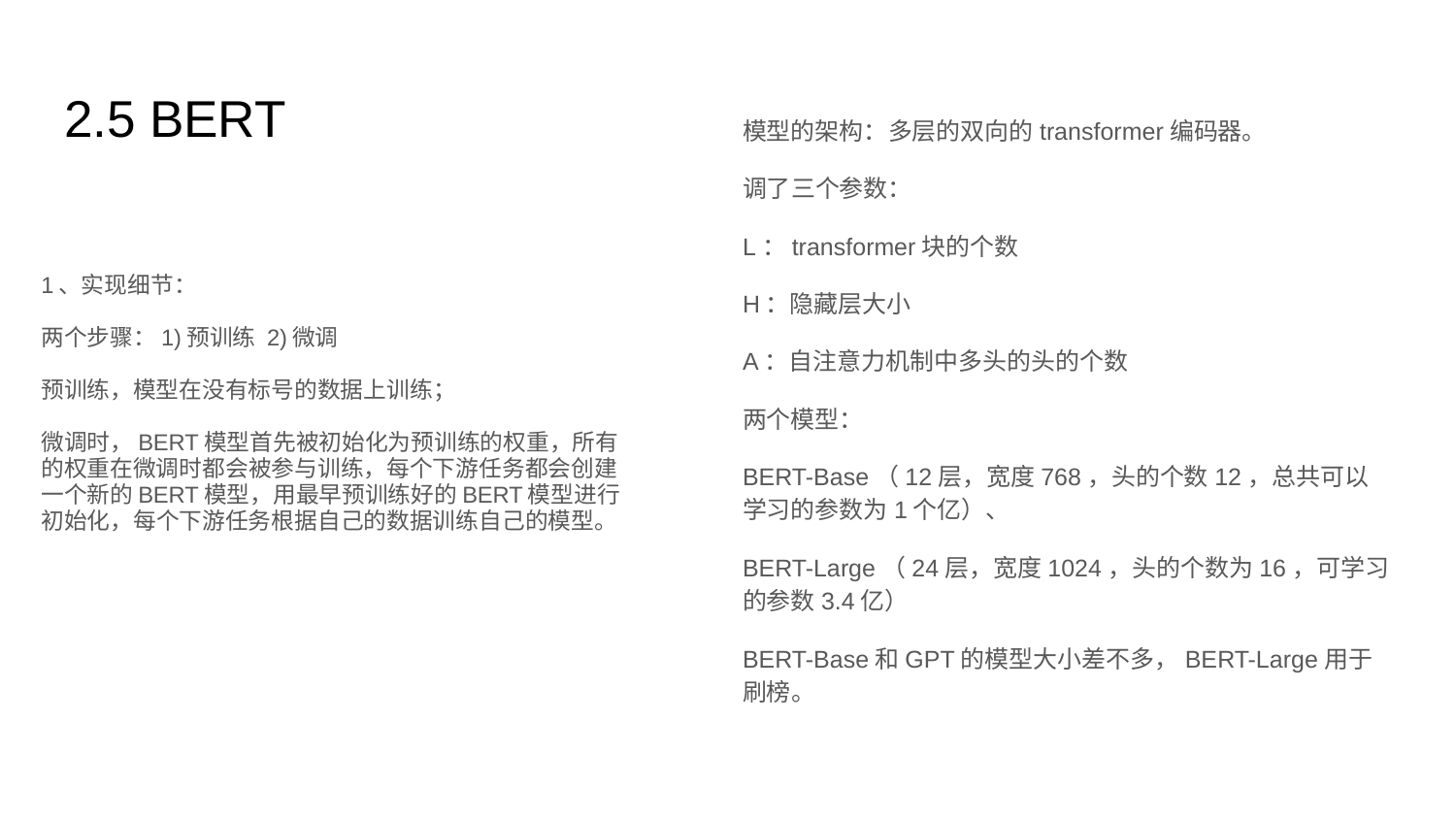

# 2.5 BERT
模型的架构：多层的双向的transformer编码器。
调了三个参数：
L：transformer块的个数
H：隐藏层大小
A：自注意力机制中多头的头的个数
两个模型：
BERT-Base（12层，宽度768，头的个数12，总共可以学习的参数为1个亿）、
BERT-Large（24层，宽度1024，头的个数为16，可学习的参数3.4亿）
BERT-Base和GPT的模型大小差不多，BERT-Large用于刷榜。

1、实现细节：

两个步骤：1)预训练 2)微调

预训练，模型在没有标号的数据上训练；

微调时，BERT模型首先被初始化为预训练的权重，所有的权重在微调时都会被参与训练，每个下游任务都会创建一个新的BERT模型，用最早预训练好的BERT模型进行初始化，每个下游任务根据自己的数据训练自己的模型。